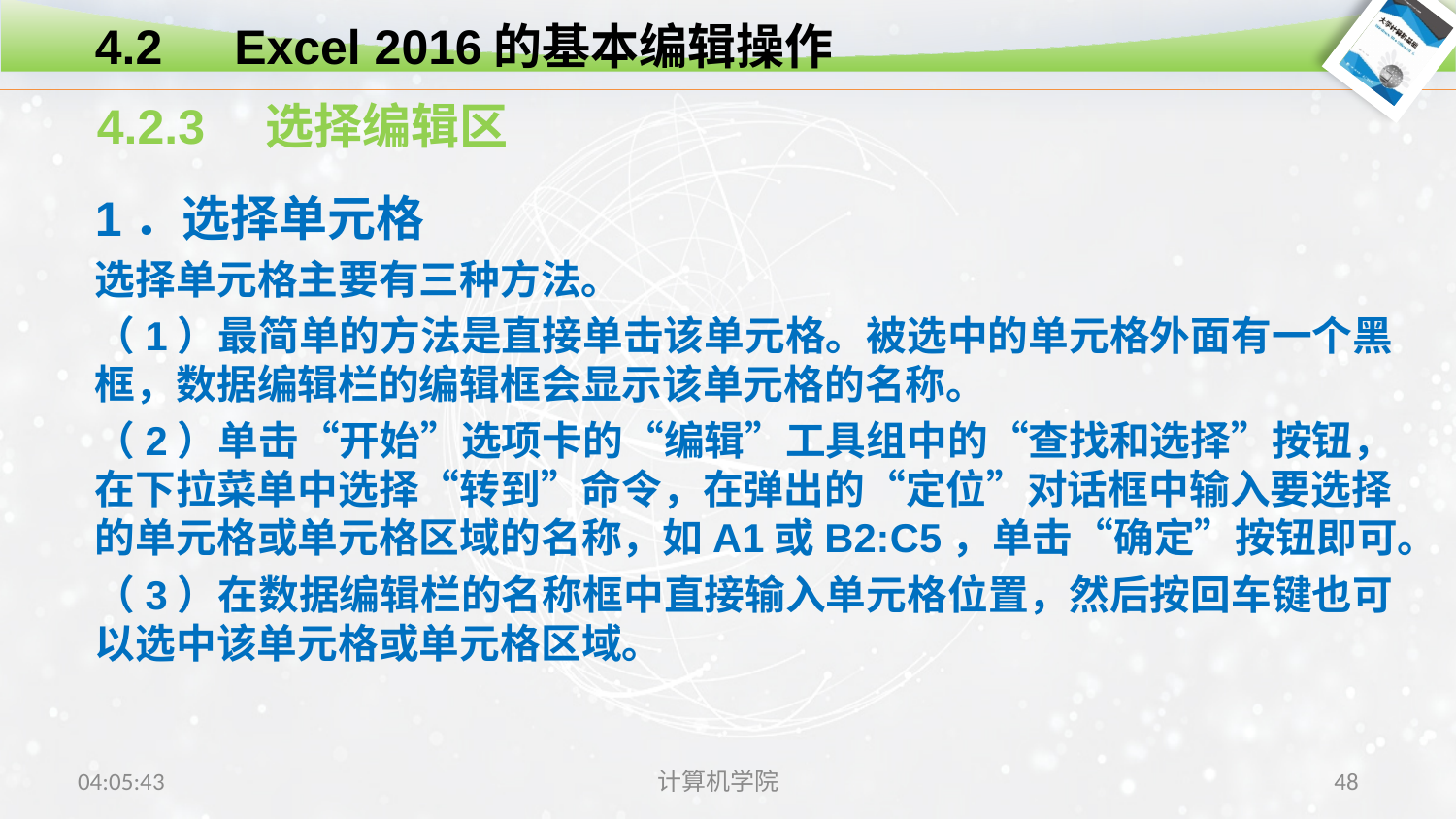

4.2　Excel 2016的基本编辑操作
4.2.3　选择编辑区

1．选择单元格
选择单元格主要有三种方法。
（1）最简单的方法是直接单击该单元格。被选中的单元格外面有一个黑框，数据编辑栏的编辑框会显示该单元格的名称。
（2）单击“开始”选项卡的“编辑”工具组中的“查找和选择”按钮，在下拉菜单中选择“转到”命令，在弹出的“定位”对话框中输入要选择的单元格或单元格区域的名称，如A1或B2:C5，单击“确定”按钮即可。
（3）在数据编辑栏的名称框中直接输入单元格位置，然后按回车键也可以选中该单元格或单元格区域。